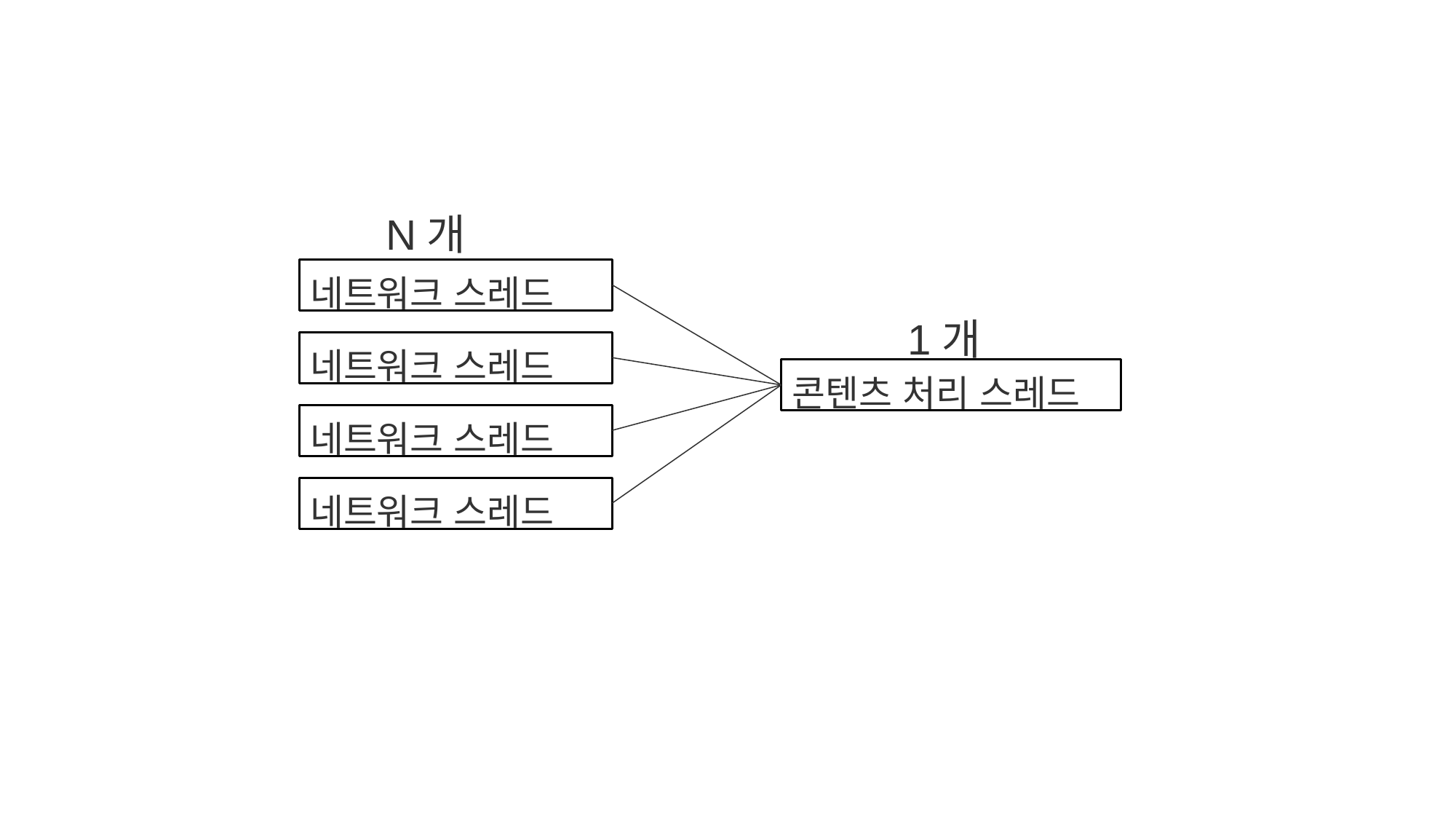

N개
네트워크 스레드
1개
네트워크 스레드
콘텐츠 처리 스레드
네트워크 스레드
네트워크 스레드